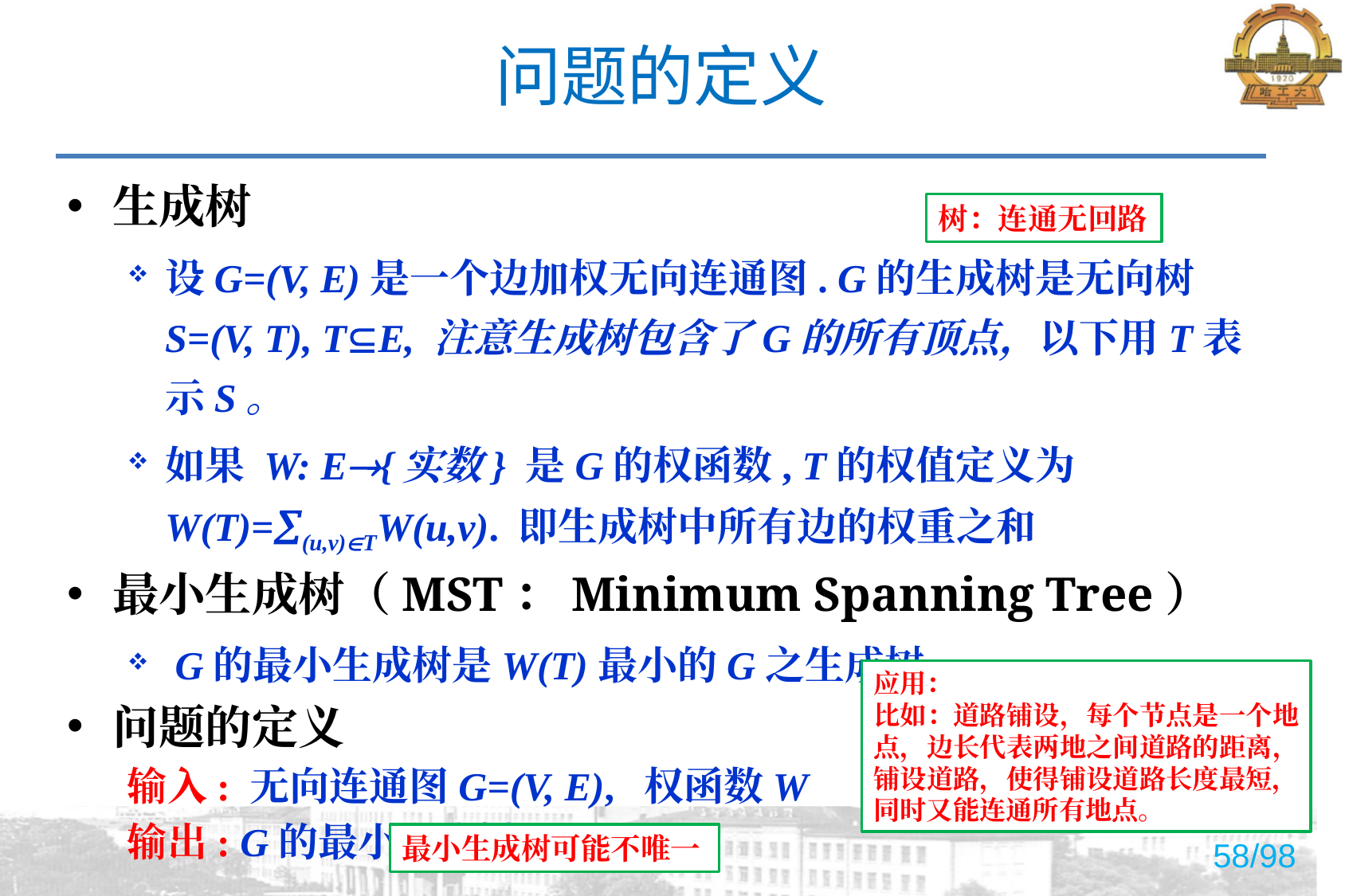

# 问题的定义
生成树
设G=(V, E)是一个边加权无向连通图. G的生成树是无向树S=(V, T), T⊆E, 注意生成树包含了G的所有顶点，以下用T表示S。
如果 W: E→{实数} 是G的权函数, T的权值定义为W(T)=∑(u,v)∈TW(u,v). 即生成树中所有边的权重之和
最小生成树（MST：Minimum Spanning Tree）
 G的最小生成树是W(T)最小的G之生成树.
问题的定义
输入: 无向连通图G=(V, E),  权函数W
输出: G的最小生成树
树：连通无回路
应用：
比如：道路铺设，每个节点是一个地点，边长代表两地之间道路的距离，铺设道路，使得铺设道路长度最短，同时又能连通所有地点。
最小生成树可能不唯一